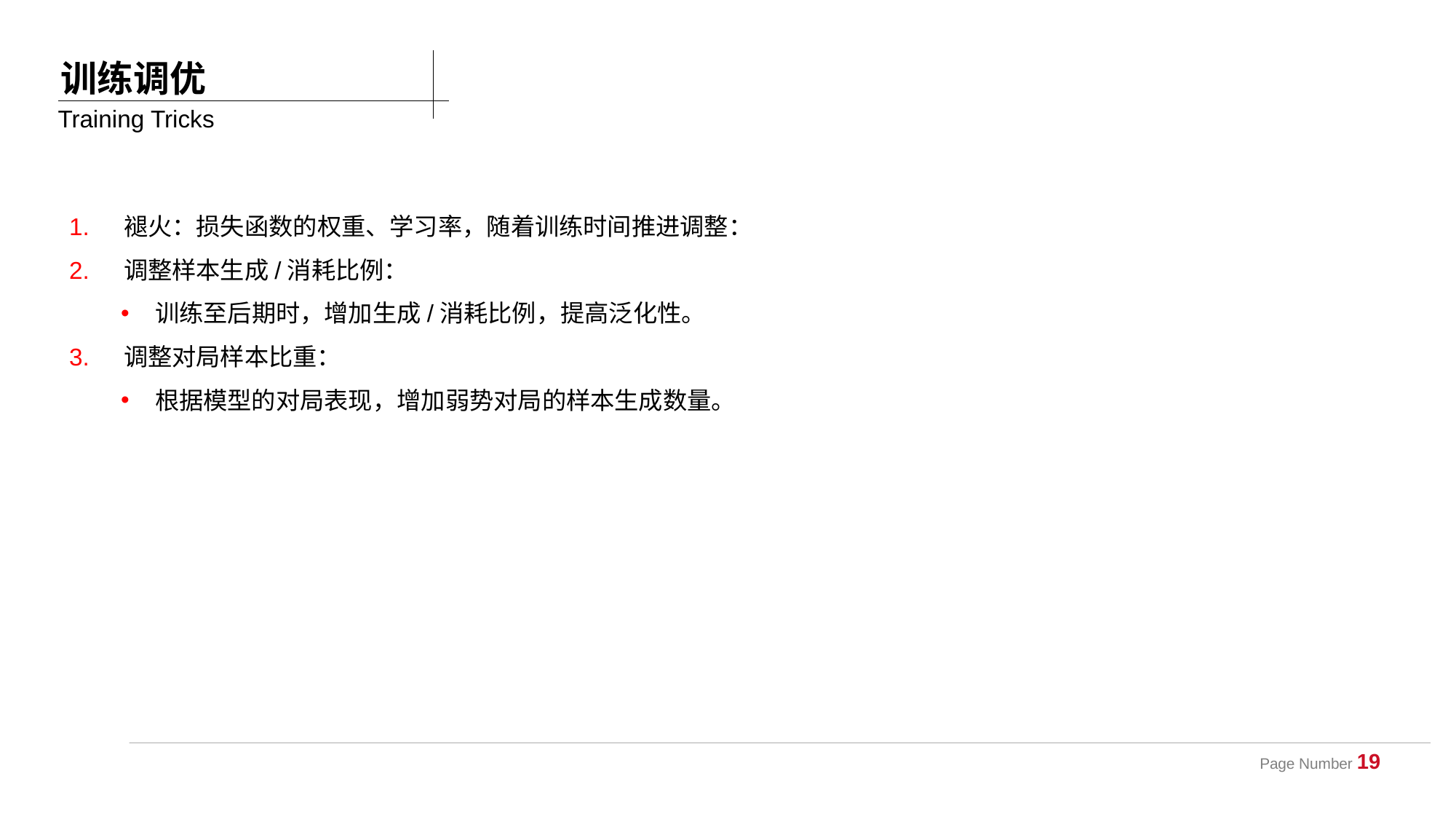

训练调优
Training Tricks
褪火：损失函数的权重、学习率，随着训练时间推进调整：
调整样本生成/消耗比例：
训练至后期时，增加生成/消耗比例，提高泛化性。
调整对局样本比重：
根据模型的对局表现，增加弱势对局的样本生成数量。
Page Number 19